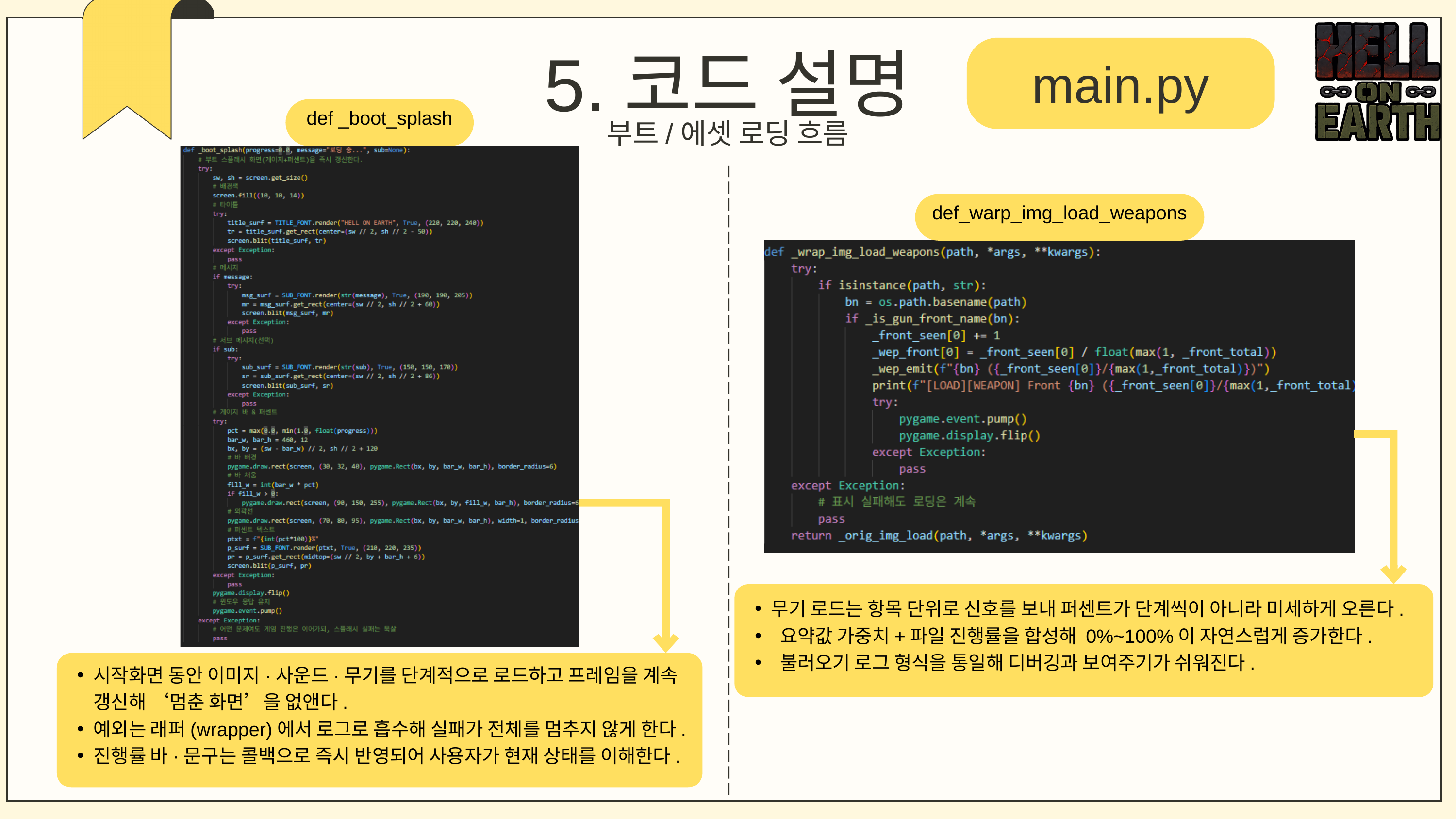

5.코드 설명

main.py

def _boot_splash
부트/에셋 로딩 흐름

def_warp_img_load_weapons

무기 로드는 항목 단위로 신호를 보내 퍼센트가 단계씩이 아니라 미세하게 오른다.
 요약값 가중치+파일 진행률을 합성해 0%~100%이 자연스럽게 증가한다.
 불러오기 로그 형식을 통일해 디버깅과 보여주기가 쉬워진다.

시작화면 동안 이미지·사운드·무기를 단계적으로 로드하고 프레임을 계속 갱신해 ‘멈춘 화면’을 없앤다.
예외는 래퍼(wrapper)에서 로그로 흡수해 실패가 전체를 멈추지 않게 한다.
진행률 바·문구는 콜백으로 즉시 반영되어 사용자가 현재 상태를 이해한다.